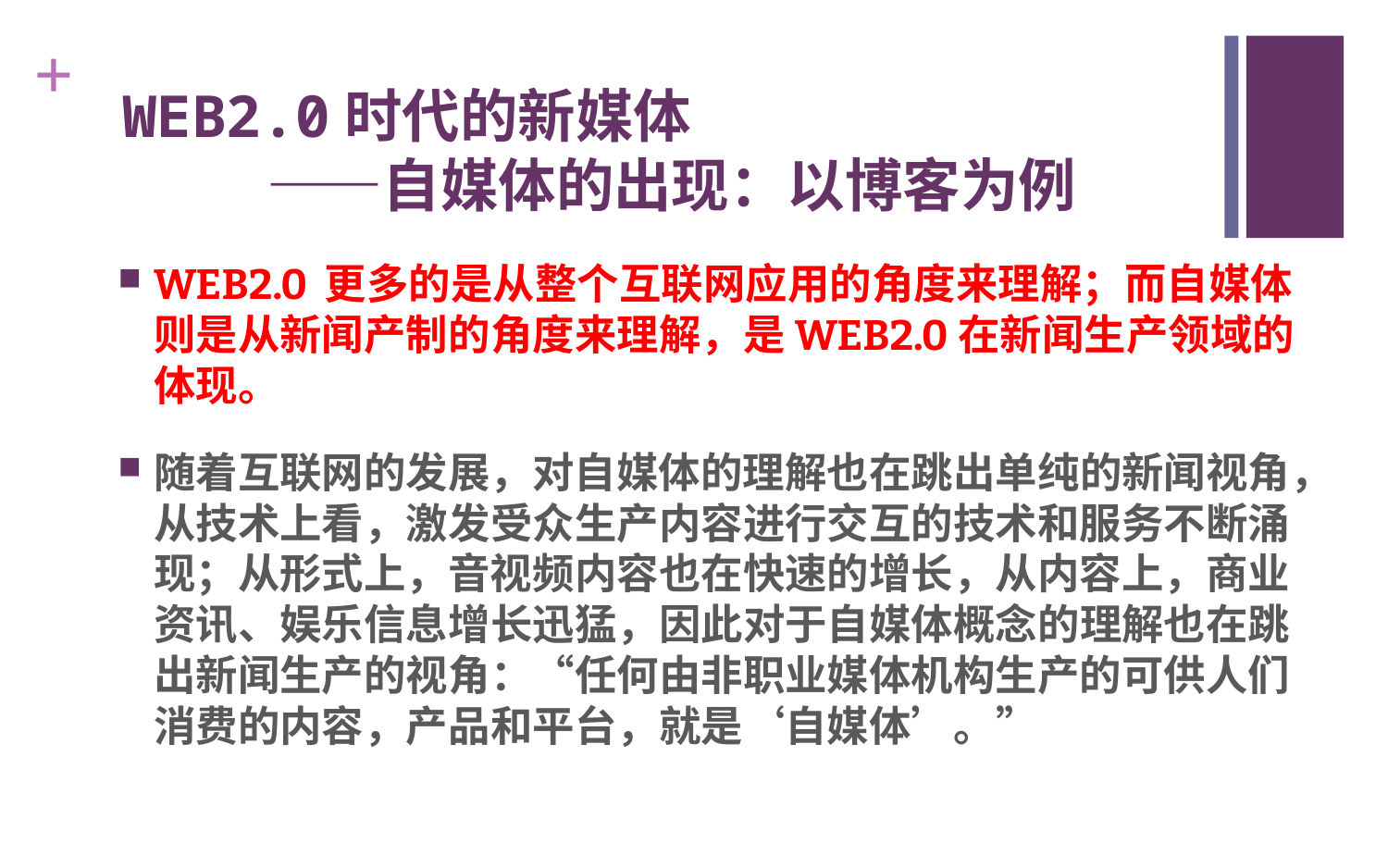

# WEB2.0时代的新媒体 ——自媒体的出现：以博客为例
WEB2.0 更多的是从整个互联网应用的角度来理解；而自媒体则是从新闻产制的角度来理解，是WEB2.0在新闻生产领域的体现。
随着互联网的发展，对自媒体的理解也在跳出单纯的新闻视角，从技术上看，激发受众生产内容进行交互的技术和服务不断涌现；从形式上，音视频内容也在快速的增长，从内容上，商业资讯、娱乐信息增长迅猛，因此对于自媒体概念的理解也在跳出新闻生产的视角：“任何由非职业媒体机构生产的可供人们消费的内容，产品和平台，就是‘自媒体’。”